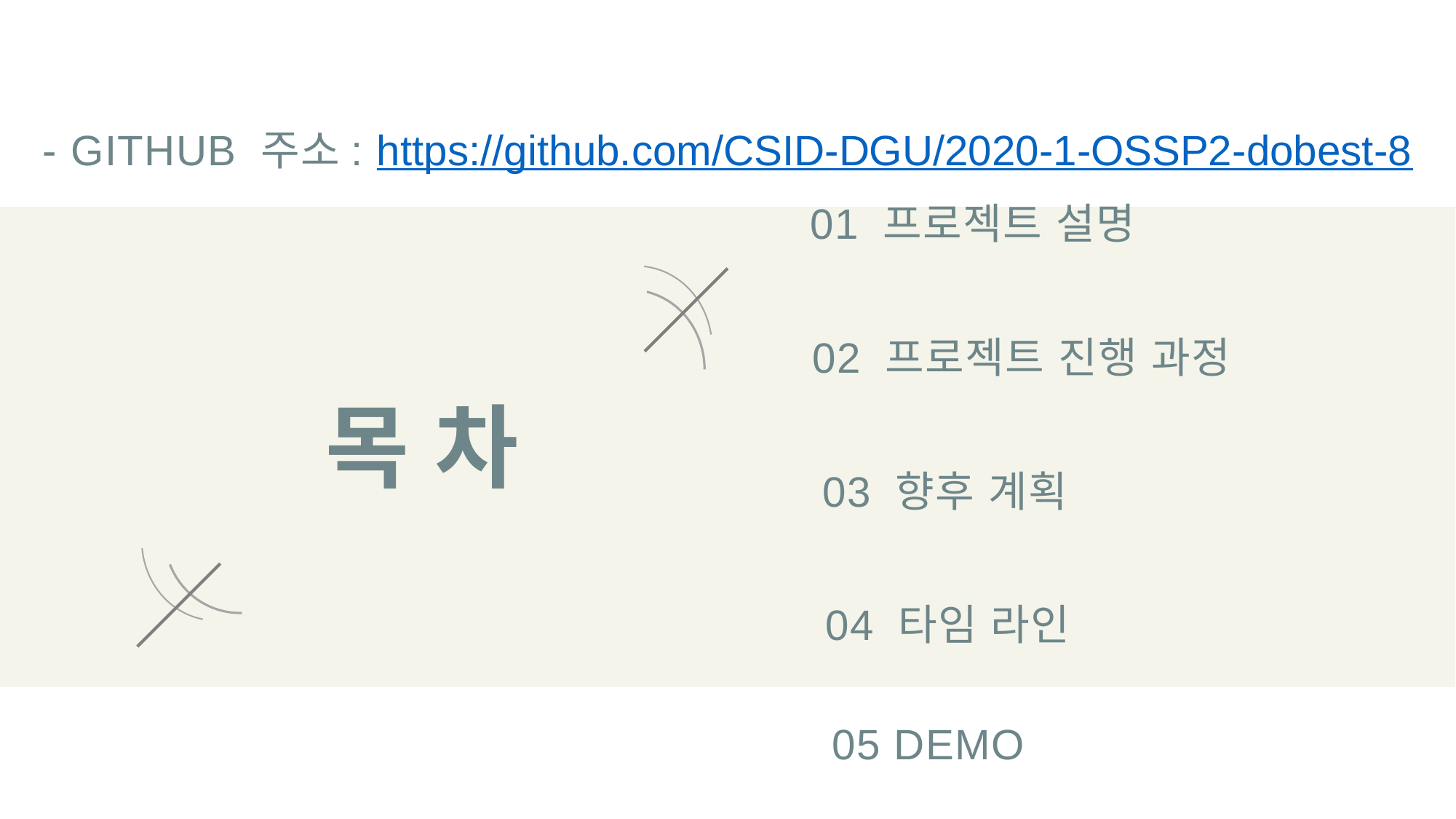

- Github 주소: https://github.com/CSID-DGU/2020-1-OSSP2-dobest-8
01 프로젝트 설명

02 프로젝트 진행 과정
목 차

03 향후 계획
04 타임 라인
05 demo